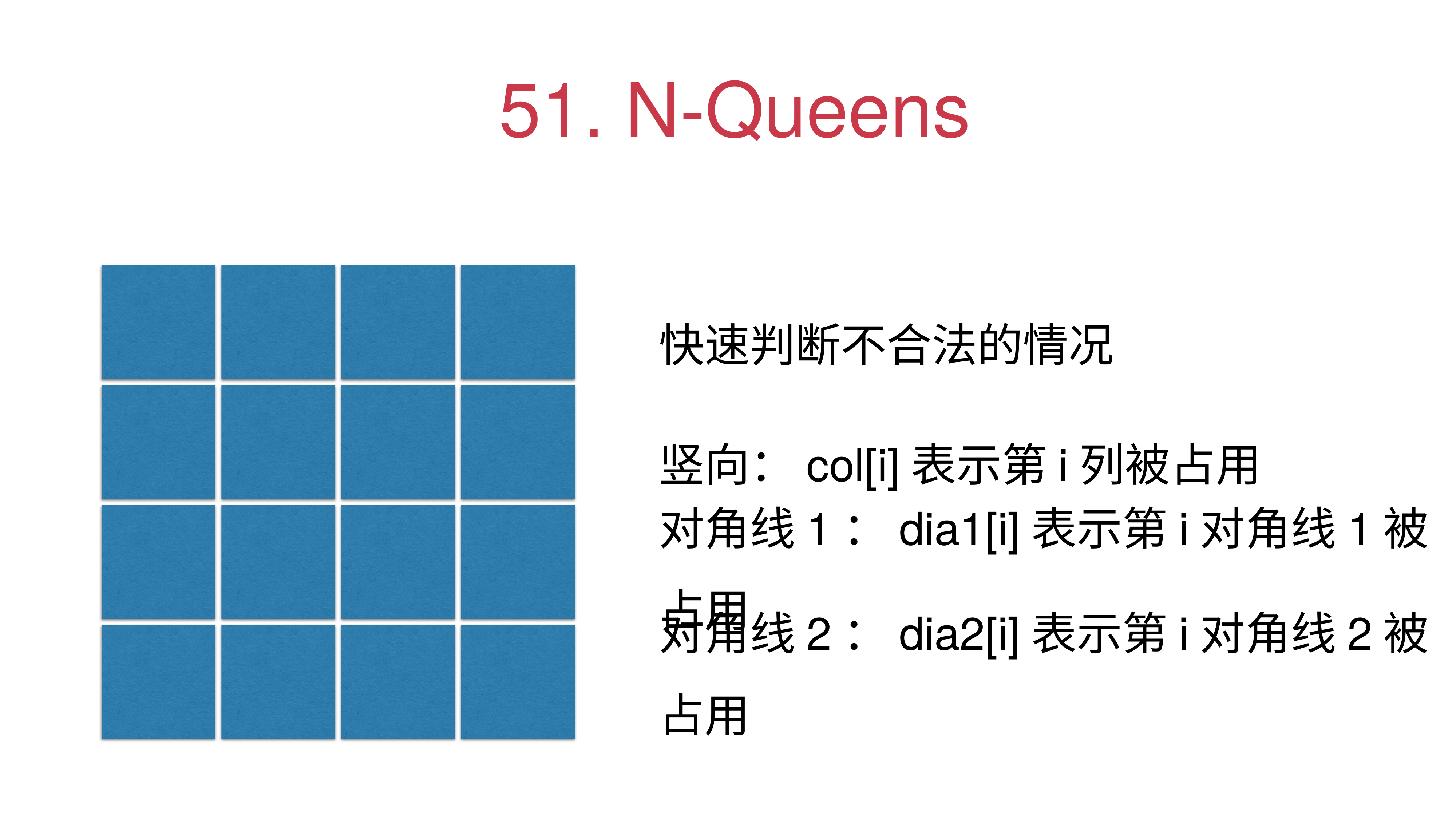

# 51. N-Queens

快速判断不合法的情况

竖向：col[i]表示第i列被占用

对角线1：dia1[i]表示第i对角线1被占用
对角线2：dia2[i]表示第i对角线2被占用